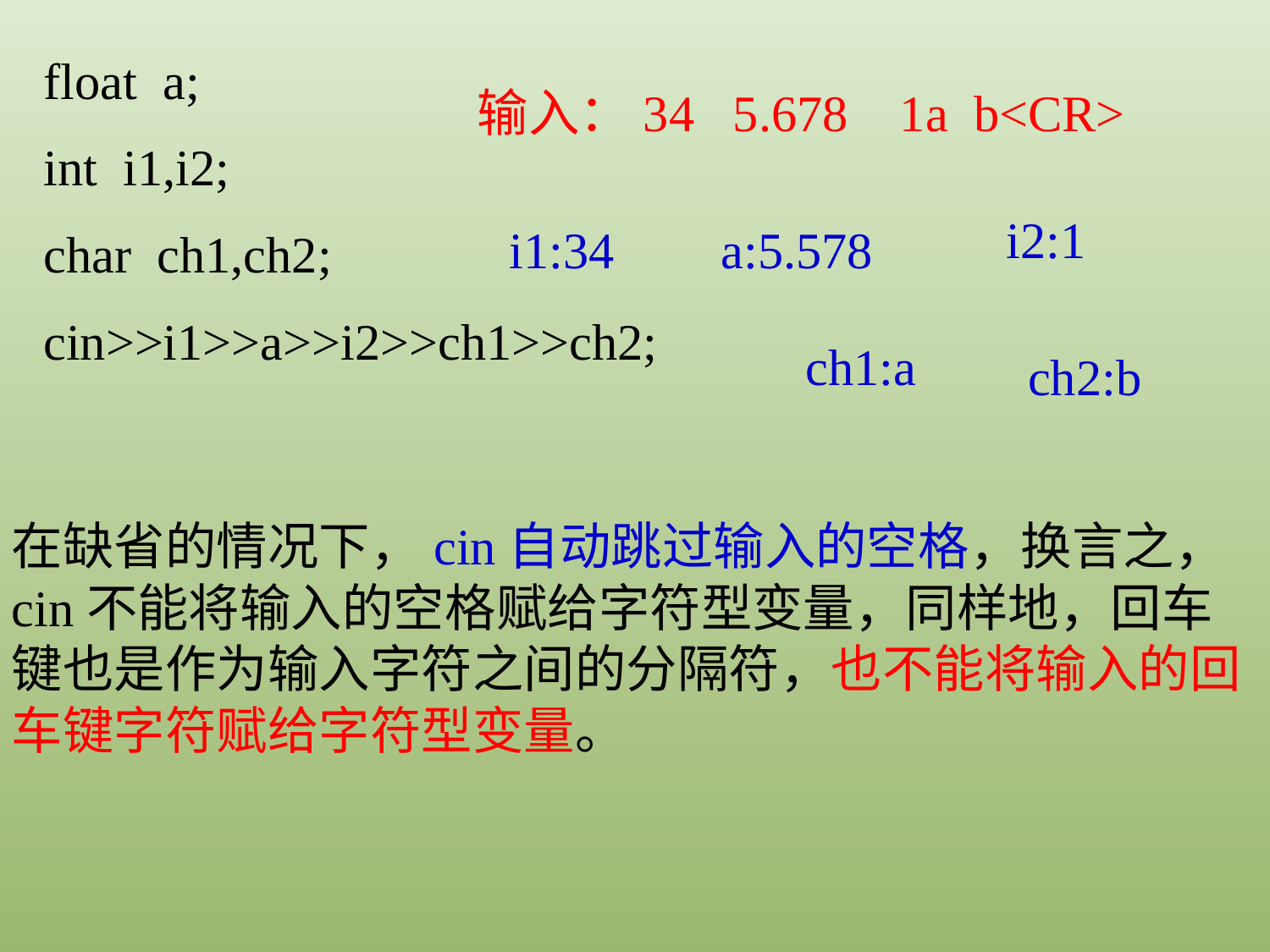

float  a;
int  i1,i2;
char  ch1,ch2;
cin>>i1>>a>>i2>>ch1>>ch2;
输入：34   5.678    1a  b<CR>
i2:1
i1:34
a:5.578
ch1:a
ch2:b
在缺省的情况下，cin自动跳过输入的空格，换言之，cin不能将输入的空格赋给字符型变量，同样地，回车键也是作为输入字符之间的分隔符，也不能将输入的回车键字符赋给字符型变量。
77